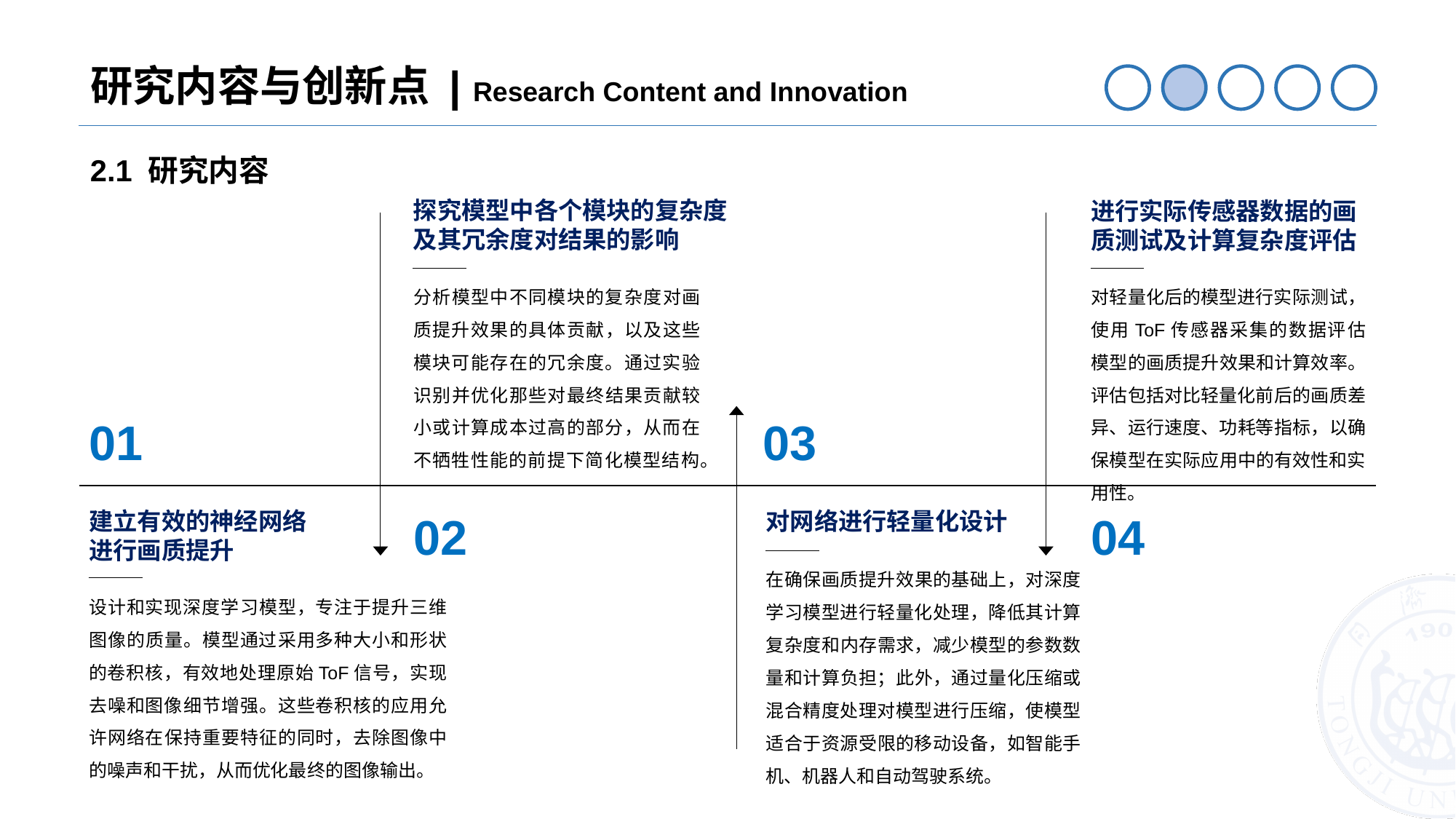

研究内容与创新点 | Research Content and Innovation

2.1 研究内容
探究模型中各个模块的复杂度及其冗余度对结果的影响
进行实际传感器数据的画质测试及计算复杂度评估
分析模型中不同模块的复杂度对画质提升效果的具体贡献，以及这些模块可能存在的冗余度。通过实验识别并优化那些对最终结果贡献较小或计算成本过高的部分，从而在不牺牲性能的前提下简化模型结构。
对轻量化后的模型进行实际测试，使用ToF传感器采集的数据评估模型的画质提升效果和计算效率。评估包括对比轻量化前后的画质差异、运行速度、功耗等指标，以确保模型在实际应用中的有效性和实用性。
01
03
04
02
建立有效的神经网络进行画质提升
对网络进行轻量化设计
在确保画质提升效果的基础上，对深度学习模型进行轻量化处理，降低其计算复杂度和内存需求，减少模型的参数数量和计算负担；此外，通过量化压缩或混合精度处理对模型进行压缩，使模型适合于资源受限的移动设备，如智能手机、机器人和自动驾驶系统。
设计和实现深度学习模型，专注于提升三维图像的质量。模型通过采用多种大小和形状的卷积核，有效地处理原始ToF信号，实现去噪和图像细节增强。这些卷积核的应用允许网络在保持重要特征的同时，去除图像中的噪声和干扰，从而优化最终的图像输出。